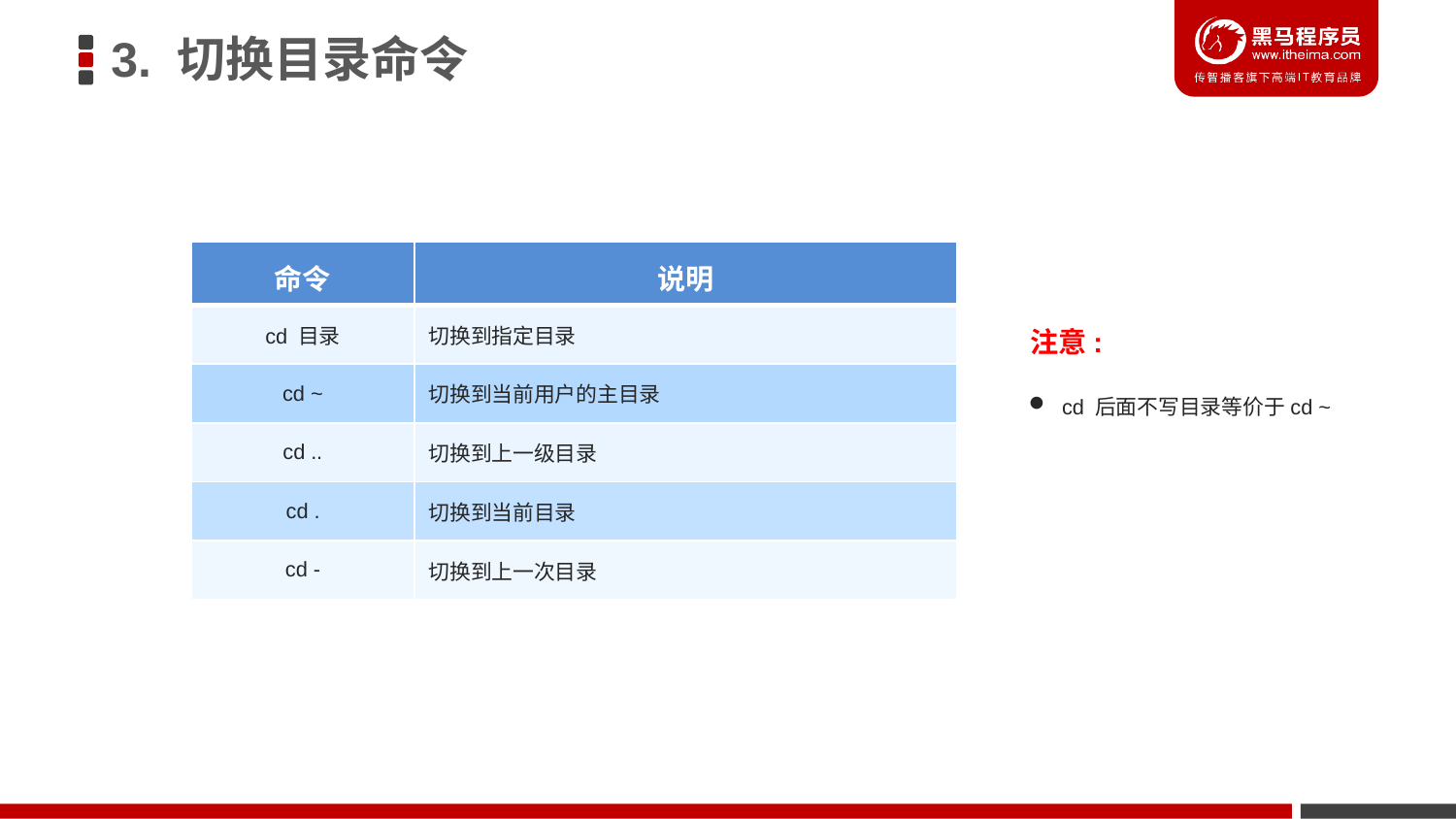

3. 切换目录命令
| 命令 | 说明 |
| --- | --- |
| cd 目录 | 切换到指定目录 |
| cd ~ | 切换到当前用户的主目录 |
| cd .. | 切换到上一级目录 |
| cd . | 切换到当前目录 |
| cd - | 切换到上一次目录 |
注意:
 cd 后面不写目录等价于cd ~